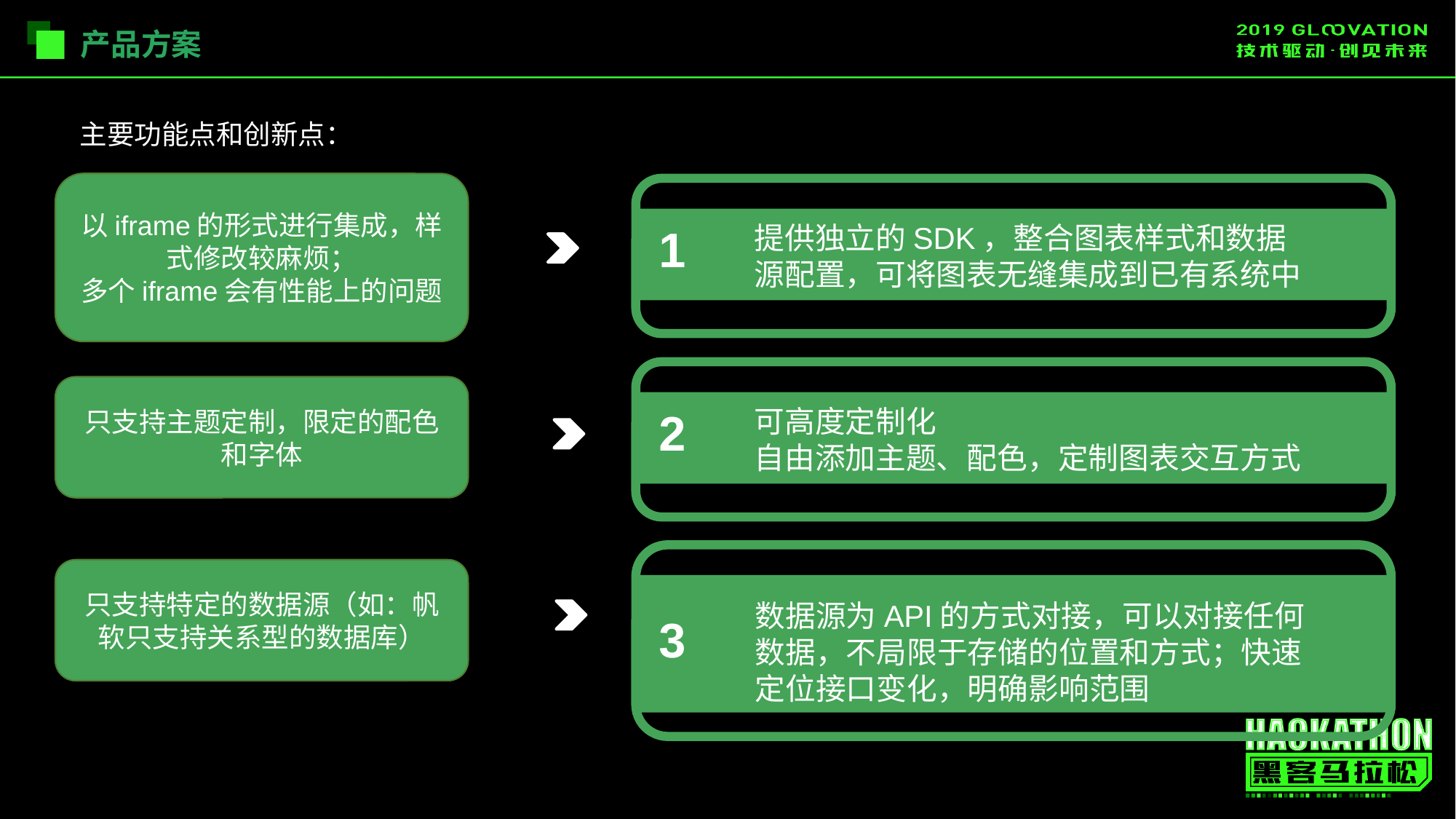

产品方案
主要功能点和创新点：
以iframe的形式进行集成，样式修改较麻烦；
多个iframe会有性能上的问题

提供独立的SDK，整合图表样式和数据源配置，可将图表无缝集成到已有系统中
1

可高度定制化
自由添加主题、配色，定制图表交互方式
2

只支持主题定制，限定的配色和字体

数据源为API的方式对接，可以对接任何数据，不局限于存储的位置和方式；快速定位接口变化，明确影响范围

3
只支持特定的数据源（如：帆软只支持关系型的数据库）